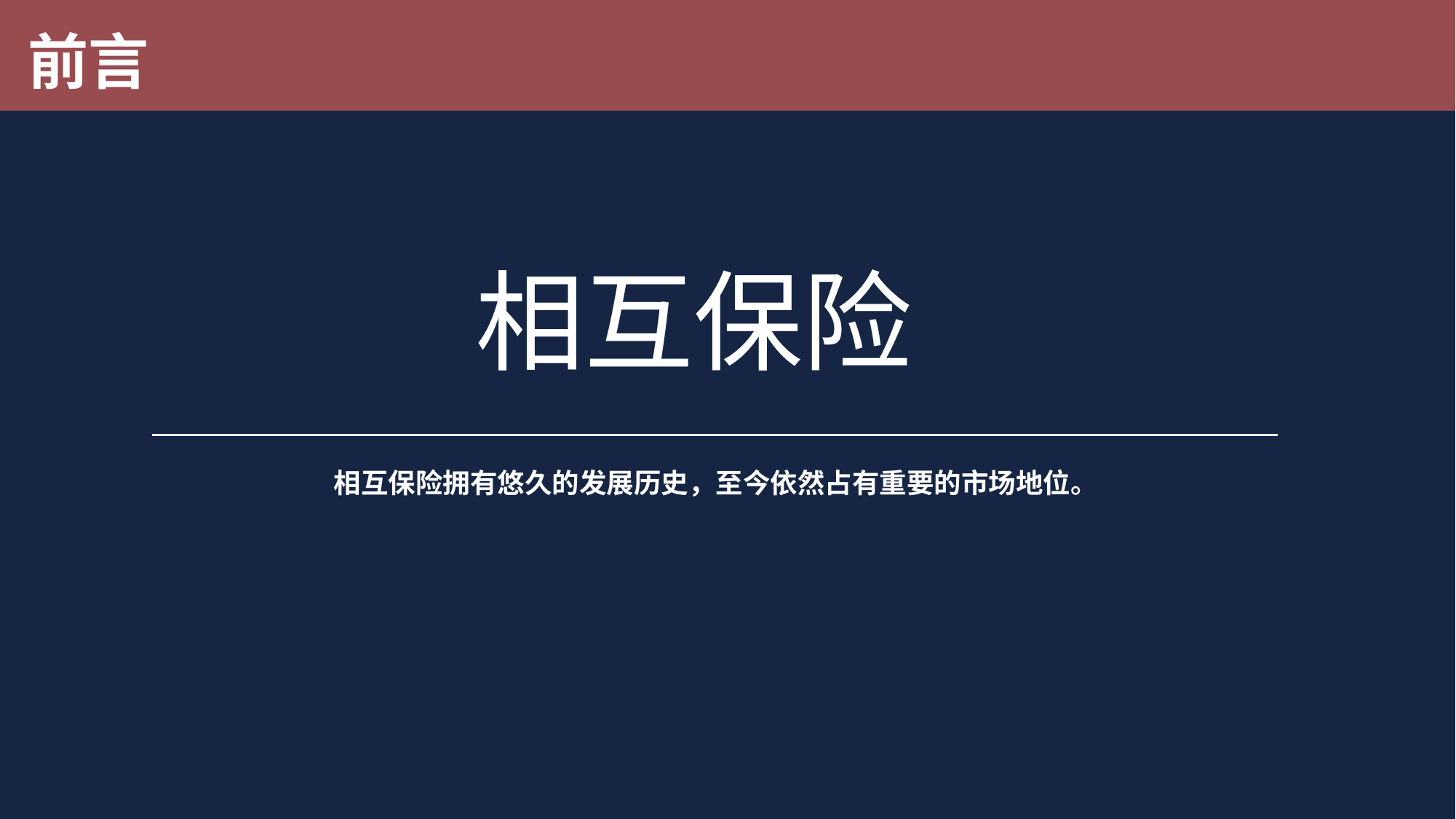

前言
相互保险
相互保险拥有悠久的发展历史，至今依然占有重要的市场地位。